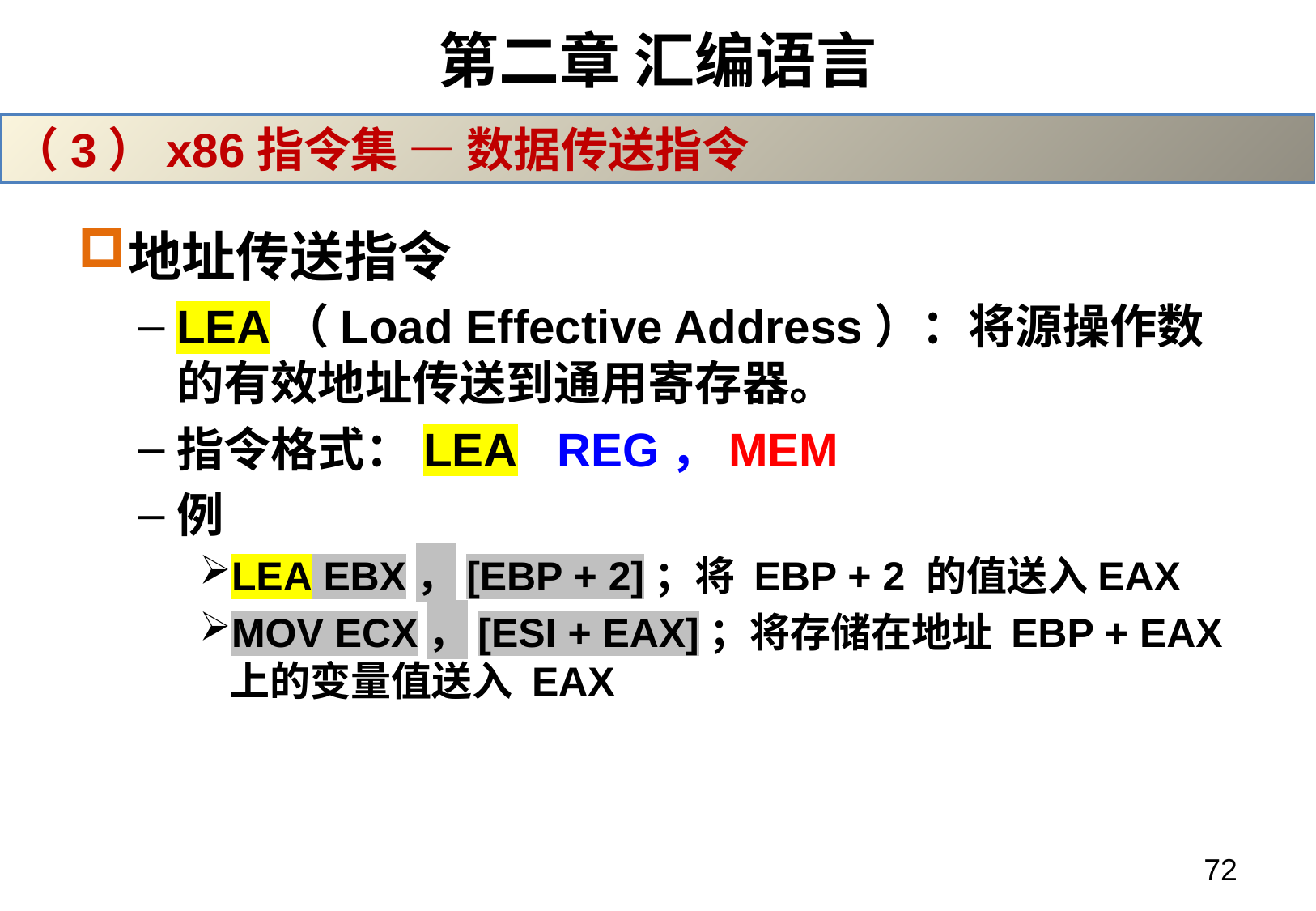

# 第二章 汇编语言
（3）x86指令集 — 数据传送指令
地址传送指令
LEA（Load Effective Address）：将源操作数的有效地址传送到通用寄存器。
指令格式：LEA   REG，MEM
例
LEA EBX，[EBP + 2]；将 EBP + 2 的值送入EAX
MOV ECX，[ESI + EAX]；将存储在地址 EBP + EAX 上的变量值送入 EAX
72